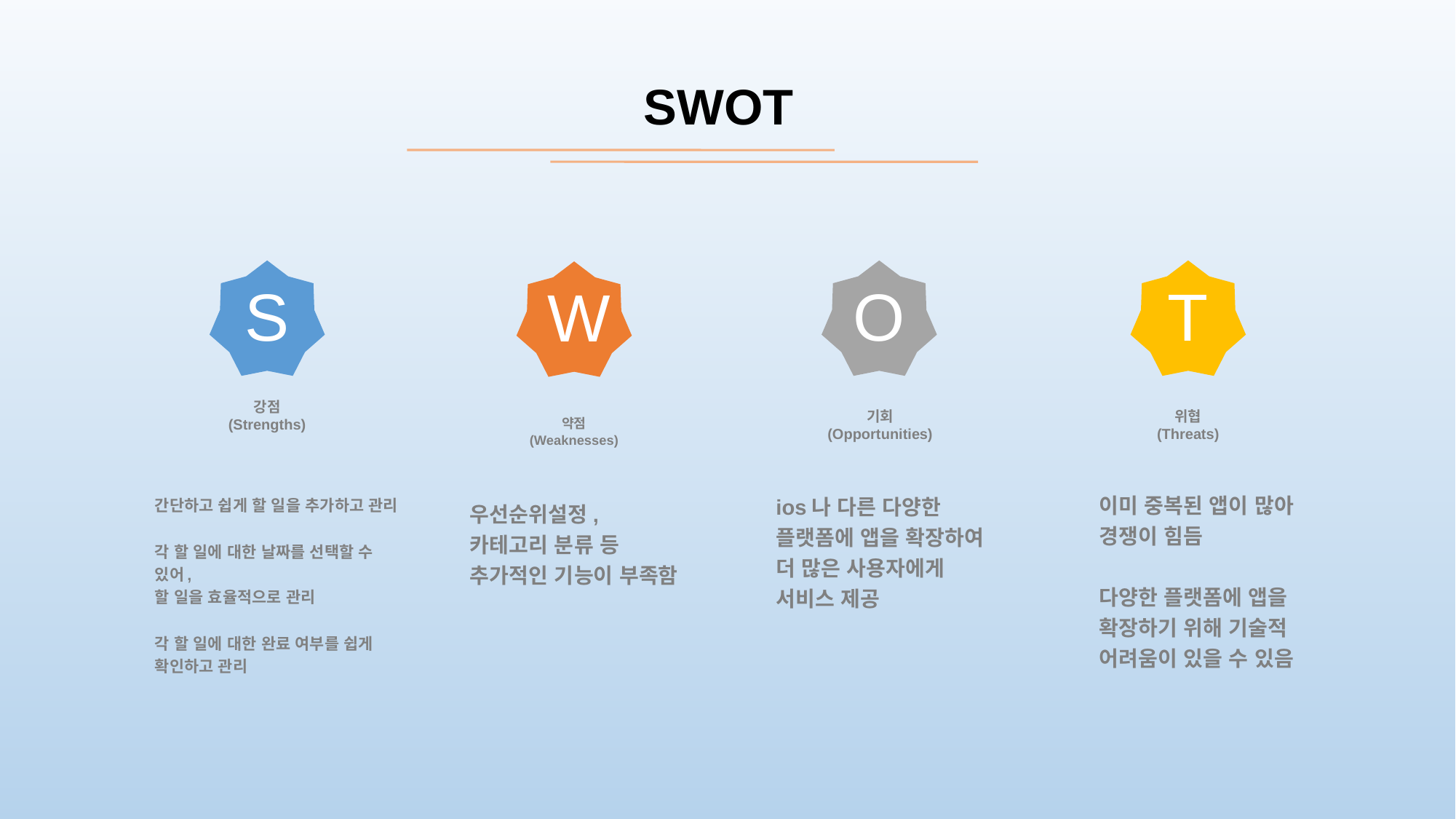

SWOT
S
강점
(Strengths)
간단하고 쉽게 할 일을 추가하고 관리

각 할 일에 대한 날짜를 선택할 수 있어,
할 일을 효율적으로 관리

각 할 일에 대한 완료 여부를 쉽게 확인하고 관리

O
기회
(Opportunities)
ios나 다른 다양한 플랫폼에 앱을 확장하여 더 많은 사용자에게 서비스 제공

T
위협
(Threats)
이미 중복된 앱이 많아 경쟁이 힘듬

다양한 플랫폼에 앱을 확장하기 위해 기술적
어려움이 있을 수 있음
W
약점
(Weaknesses)

우선순위설정,
카테고리 분류 등 추가적인 기능이 부족함